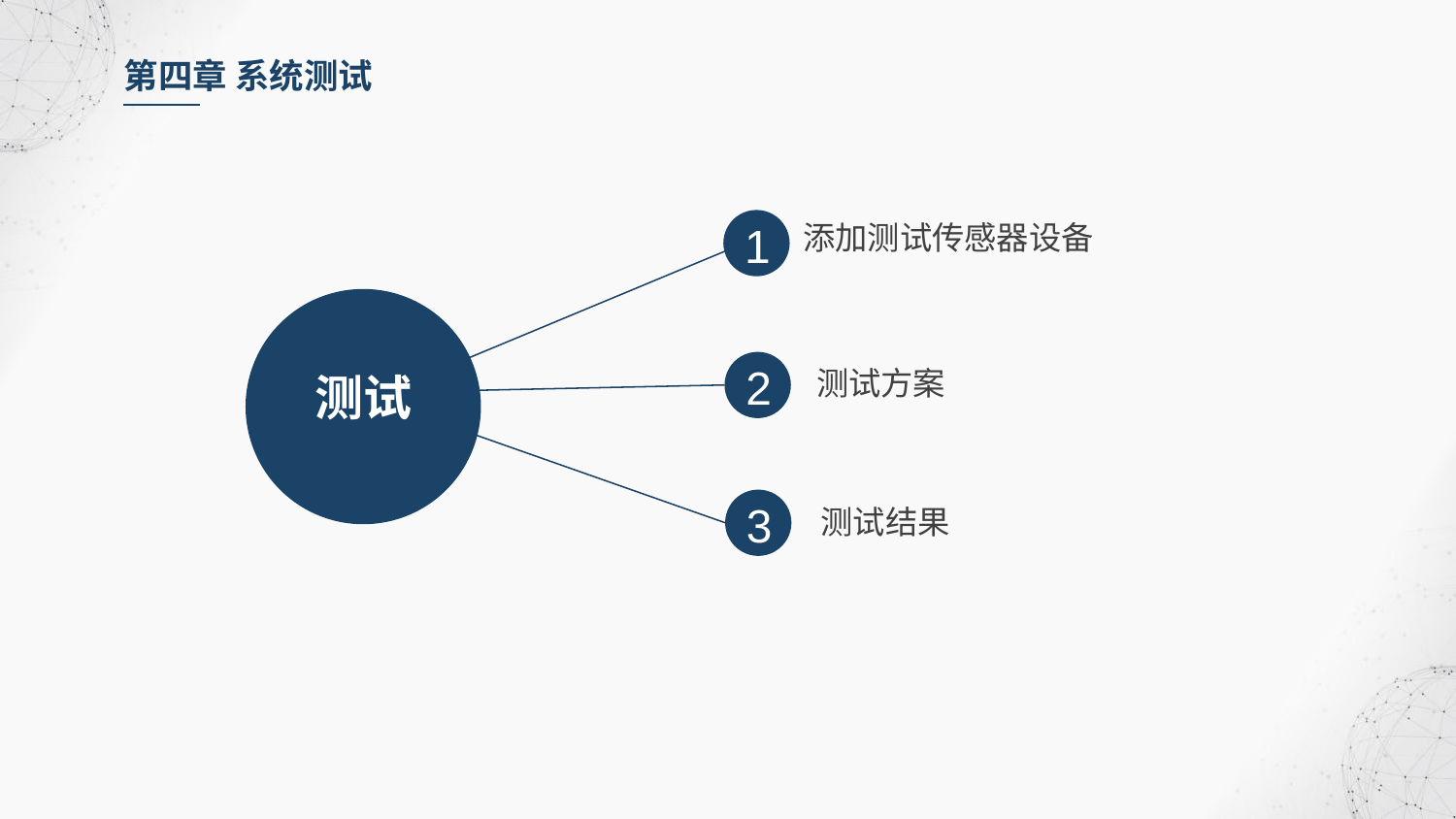

第四章 系统测试
1

添加测试传感器设备

测试
2

测试方案
3

测试结果